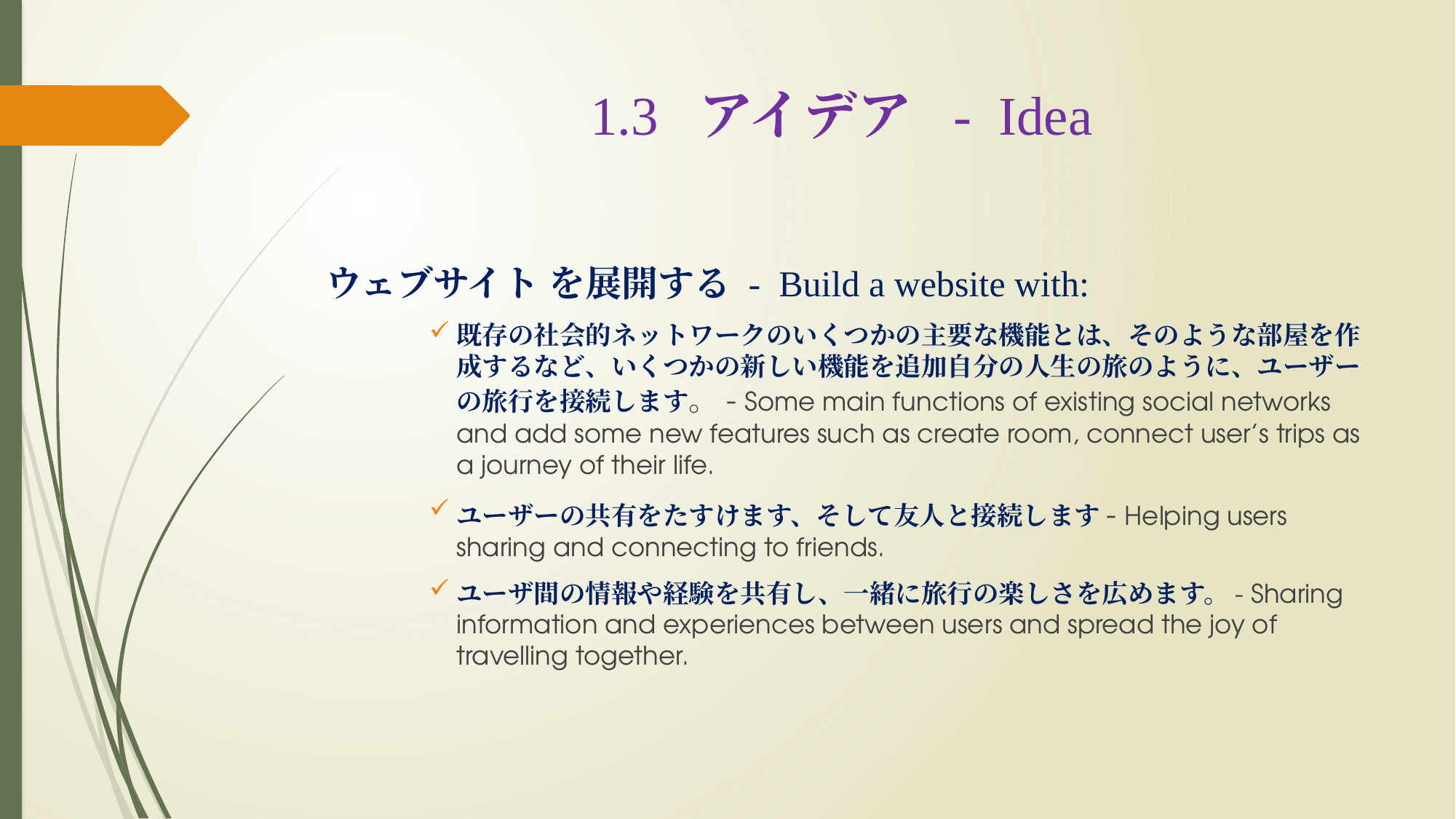

# 1.3  アイデア  -  Idea
ウェブサイト を展開する -  Build a website with:
既存の社会的ネットワークのいくつかの主要な機能とは、そのような部屋を作成するなど、いくつかの新しい機能を追加自分の人生の旅のように、ユーザーの旅行を接続します。- Some main functions of existing social networks and add some new features such as create room, connect user’s trips as a journey of their life.
ユーザーの共有をたすけます、そして友人と接続します- Helping users sharing and connecting to friends.
ユーザ間の情報や経験を共有し、一緒に旅行の楽しさを広めます。- Sharing information and experiences between users and spread the joy of travelling together.